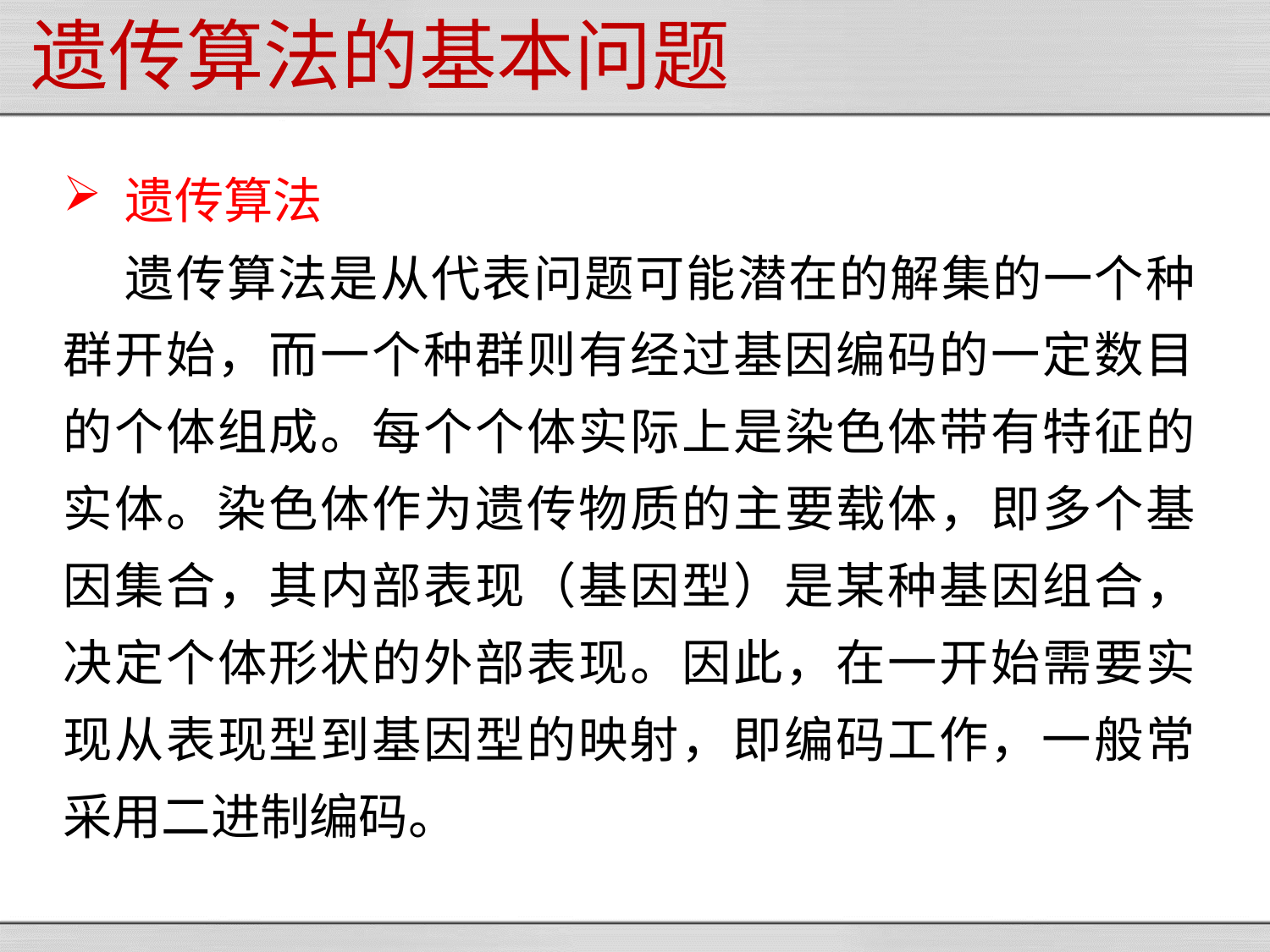

# 遗传算法的基本问题
遗传算法
遗传算法是从代表问题可能潜在的解集的一个种群开始，而一个种群则有经过基因编码的一定数目的个体组成。每个个体实际上是染色体带有特征的实体。染色体作为遗传物质的主要载体，即多个基因集合，其内部表现（基因型）是某种基因组合，决定个体形状的外部表现。因此，在一开始需要实现从表现型到基因型的映射，即编码工作，一般常采用二进制编码。